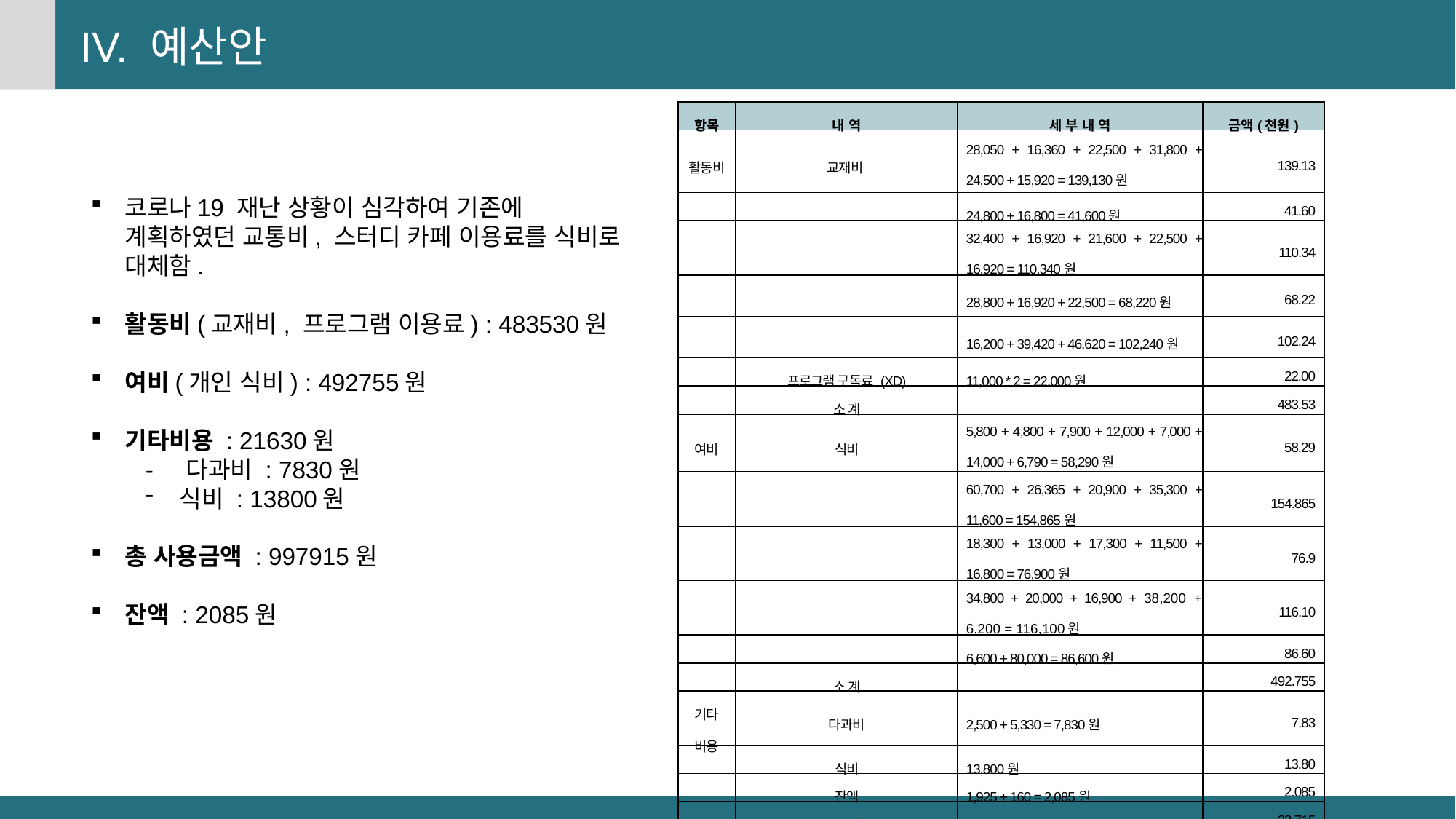

IV. 예산안
| 항목 | 내 역 | 세 부 내 역 | 금액(천원) |
| --- | --- | --- | --- |
| 활동비 | 교재비 | 28,050 + 16,360 + 22,500 + 31,800 + 24,500 + 15,920 = 139,130원 | 139.13 |
|  |  | 24,800 + 16,800 = 41,600원 | 41.60 |
|  |  | 32,400 + 16,920 + 21,600 + 22,500 + 16,920 = 110,340원 | 110.34 |
|  |  | 28,800 + 16,920 + 22,500 = 68,220원 | 68.22 |
|  |  | 16,200 + 39,420 + 46,620 = 102,240원 | 102.24 |
|  | 프로그램 구독료 (XD) | 11,000 \* 2 = 22,000원 | 22.00 |
|  | 소 계 |  | 483.53 |
| 여비 | 식비 | 5,800 + 4,800 + 7,900 + 12,000 + 7,000 + 14,000 + 6,790 = 58,290원 | 58.29 |
|  |  | 60,700 + 26,365 + 20,900 + 35,300 + 11,600 = 154,865원 | 154.865 |
|  |  | 18,300 + 13,000 + 17,300 + 11,500 + 16,800 = 76,900원 | 76.9 |
|  |  | 34,800 + 20,000 + 16,900 + 38,200 + 6,200 = 116,100원 | 116.10 |
|  |  | 6,600 + 80,000 = 86,600원 | 86.60 |
|  | 소 계 |  | 492.755 |
| 기타 비용 | 다과비 | 2,500 + 5,330 = 7,830원 | 7.83 |
|  | 식비 | 13,800원 | 13.80 |
|  | 잔액 | 1,925 + 160 = 2,085원 | 2.085 |
|  | 소 계 |  | 23.715 |
코로나19 재난 상황이 심각하여 기존에 계획하였던 교통비, 스터디 카페 이용료를 식비로 대체함.

활동비(교재비, 프로그램 이용료) : 483530원

여비(개인 식비) : 492755원

기타비용 : 21630원
-    다과비 : 7830원
식비 : 13800원

총 사용금액 : 997915원

잔액 : 2085원